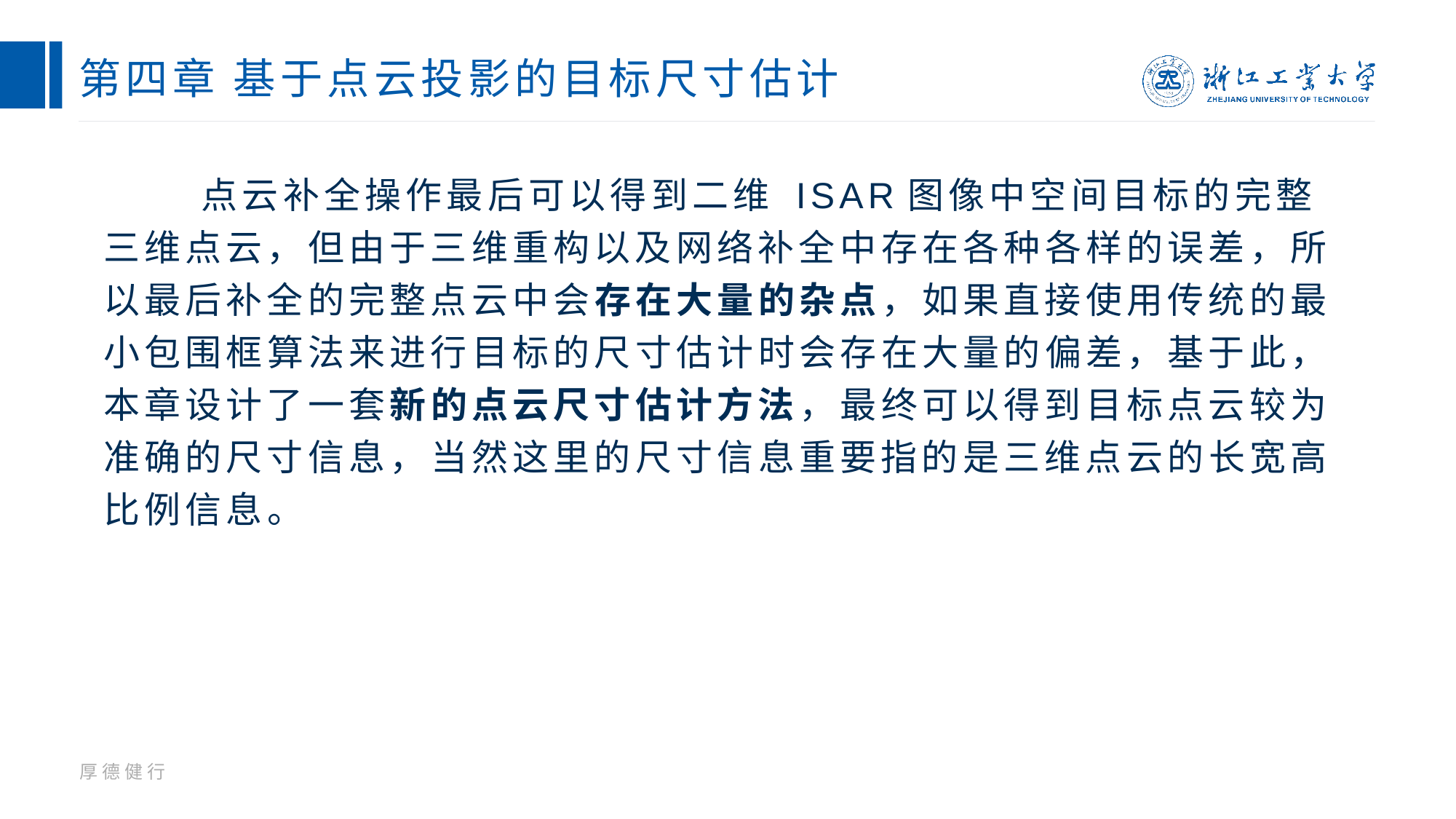

# 第四章 基于点云投影的目标尺寸估计
       点云补全操作最后可以得到二维 ISAR图像中空间目标的完整三维点云，但由于三维重构以及网络补全中存在各种各样的误差，所以最后补全的完整点云中会存在大量的杂点，如果直接使用传统的最小包围框算法来进行目标的尺寸估计时会存在大量的偏差，基于此，本章设计了一套新的点云尺寸估计方法，最终可以得到目标点云较为准确的尺寸信息，当然这里的尺寸信息重要指的是三维点云的长宽高比例信息。